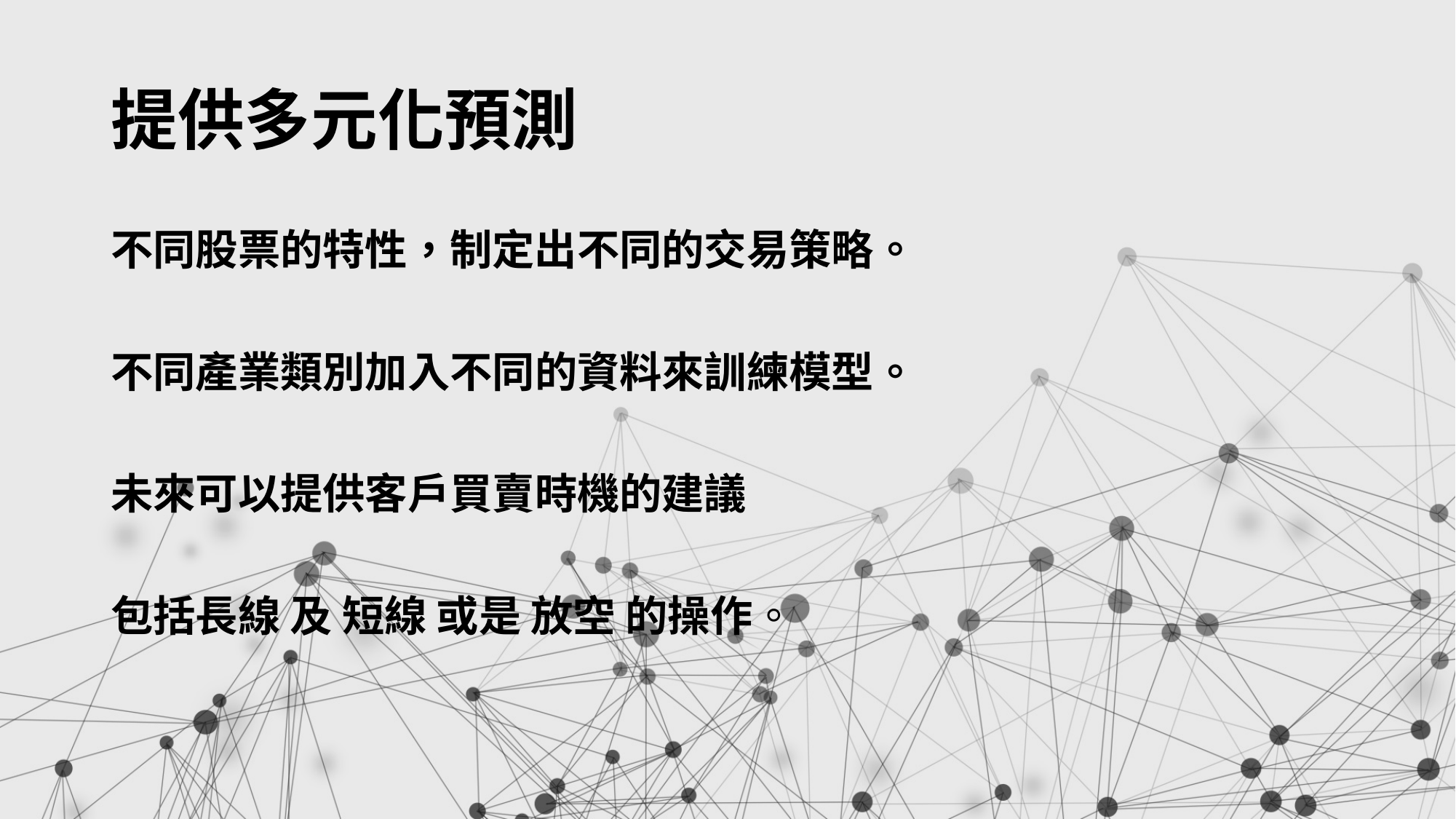

# 提供多元化預測
不同股票的特性，制定出不同的交易策略。

不同產業類別加入不同的資料來訓練模型。

未來可以提供客戶買賣時機的建議

包括長線 及 短線 或是 放空 的操作。